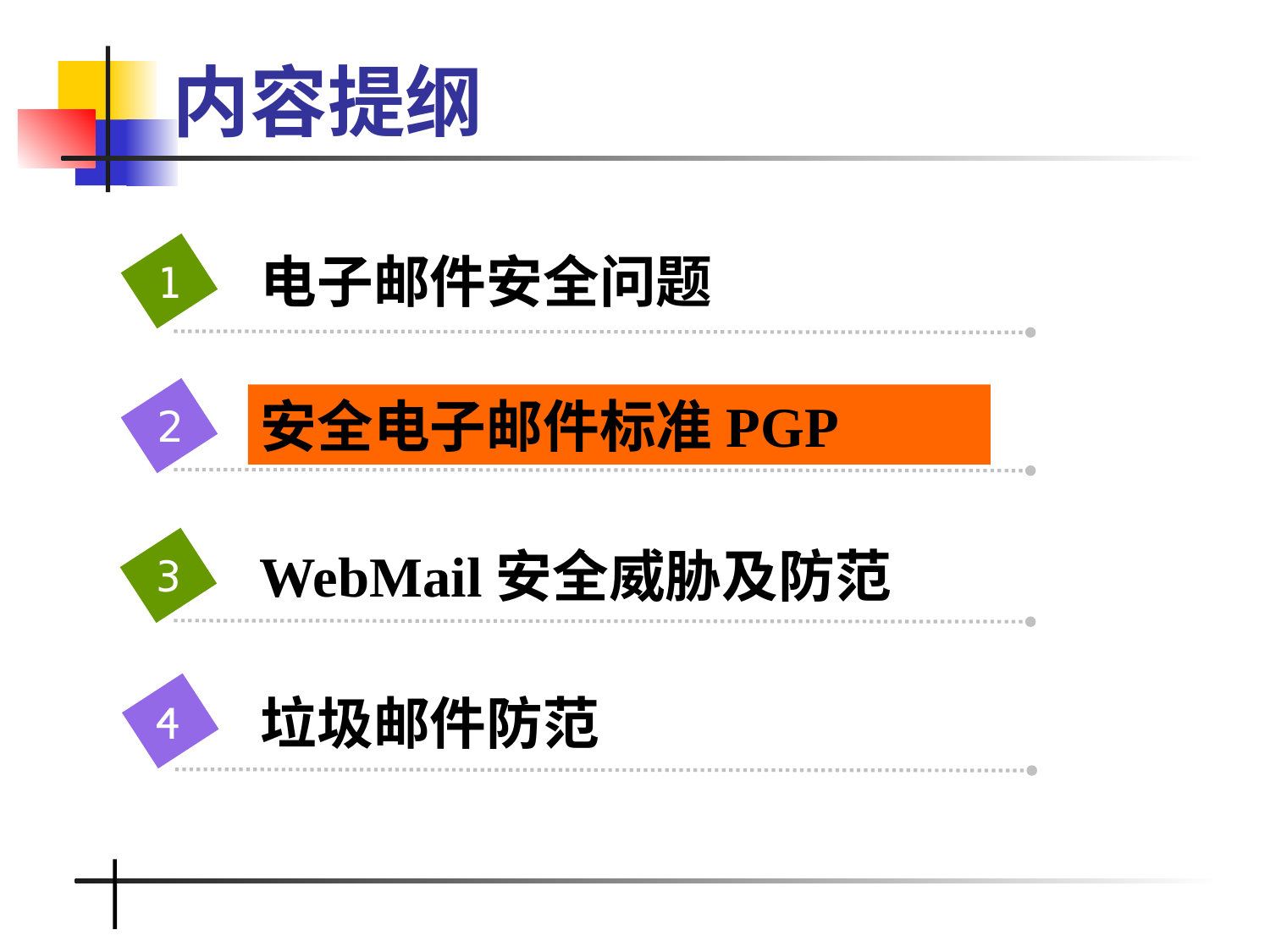

# 内容提纲

电子邮件安全问题

1

安全电子邮件标准PGP

2

WebMail安全威胁及防范

3

垃圾邮件防范

4